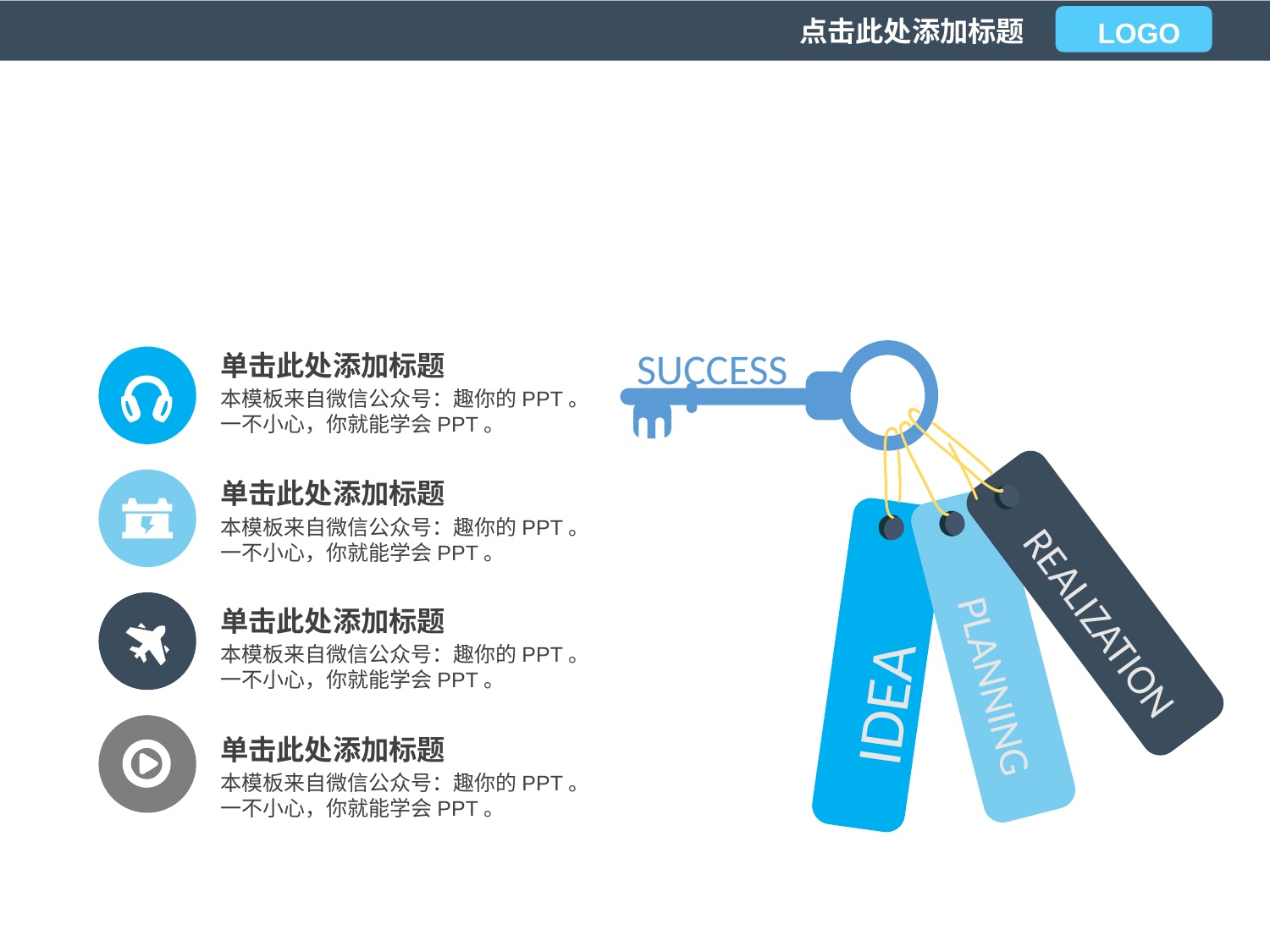

LOGO
点击此处添加标题
单击此处添加标题
SUCCESS

REALIZATION
PLANNING
IDEA

本模板来自微信公众号：趣你的PPT。一不小心，你就能学会PPT。
单击此处添加标题

本模板来自微信公众号：趣你的PPT。一不小心，你就能学会PPT。
单击此处添加标题

本模板来自微信公众号：趣你的PPT。一不小心，你就能学会PPT。

单击此处添加标题

本模板来自微信公众号：趣你的PPT。一不小心，你就能学会PPT。